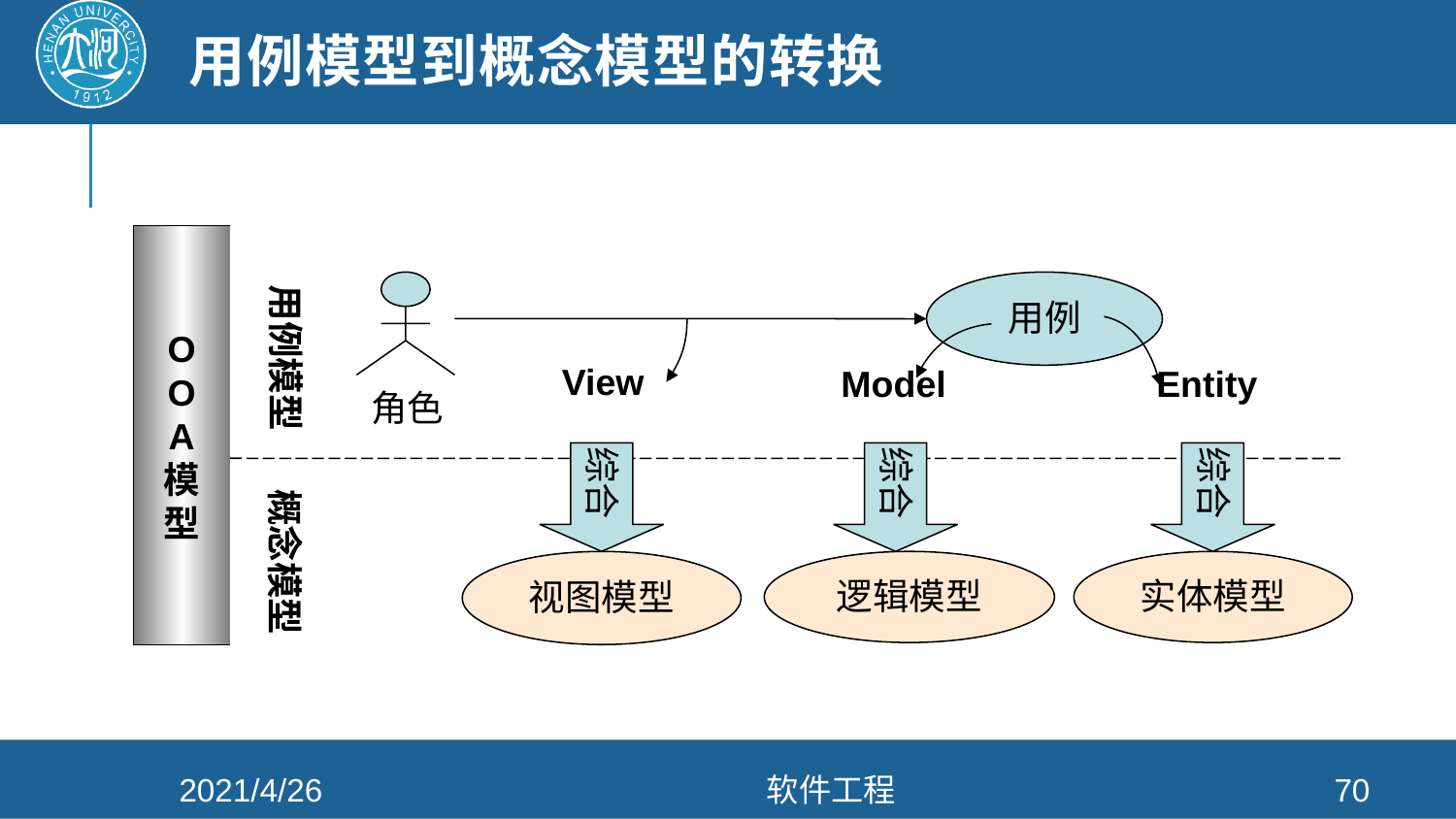

# 用例模型到概念模型的转换

O
O
A
模型
用例模型

用例

角色
View
Model
Entity
综合
综合
综合

概念模型
视图模型
逻辑模型
实体模型
2021/4/26
软件工程
70